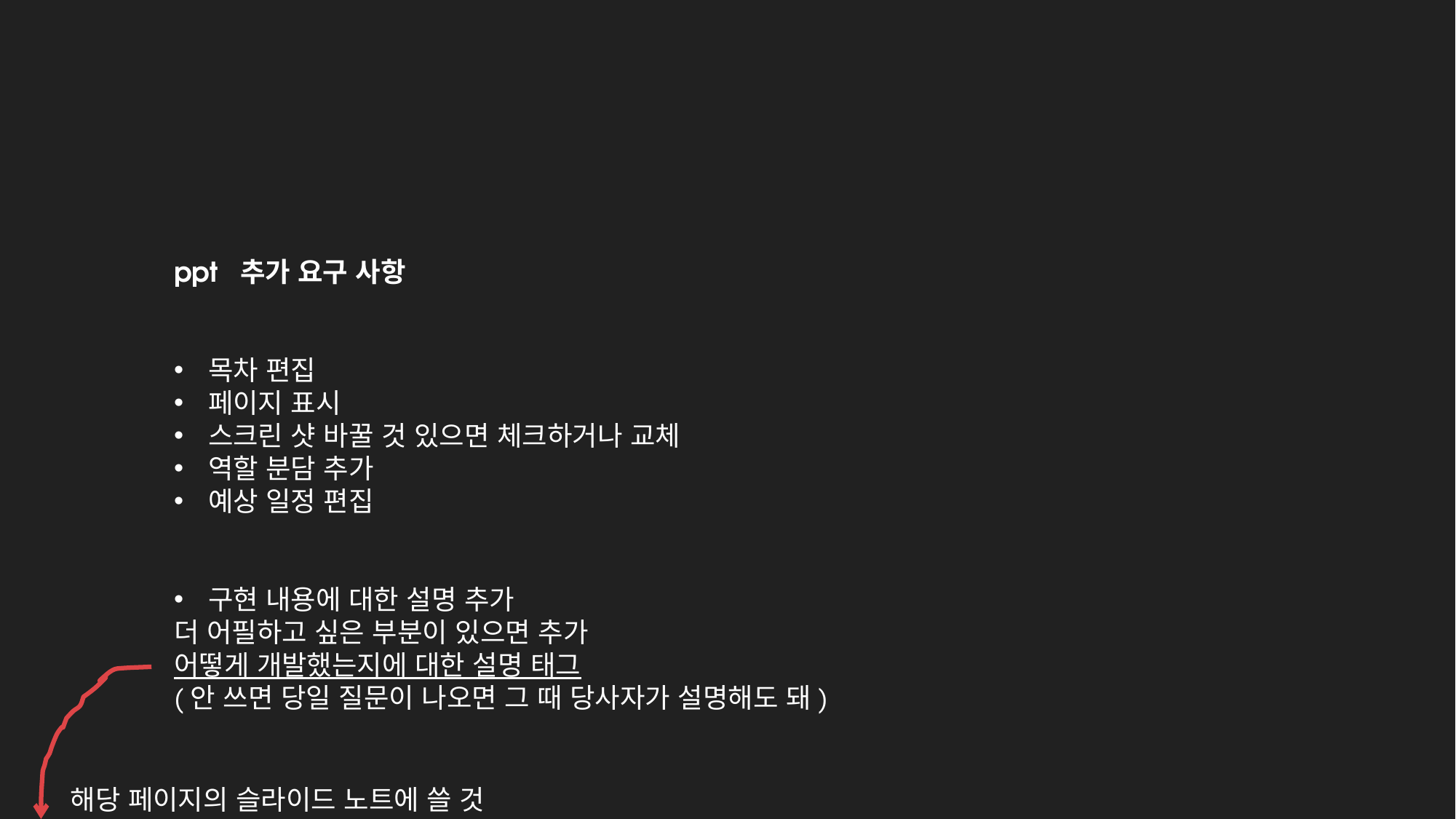

ppt  추가 요구 사항

목차 편집
페이지 표시
스크린 샷 바꿀 것 있으면 체크하거나 교체
역할 분담 추가
예상 일정 편집

구현 내용에 대한 설명 추가
더 어필하고 싶은 부분이 있으면 추가
어떻게 개발했는지에 대한 설명 태그
(안 쓰면 당일 질문이 나오면 그 때 당사자가 설명해도 돼)

해당 페이지의 슬라이드 노트에 쓸 것